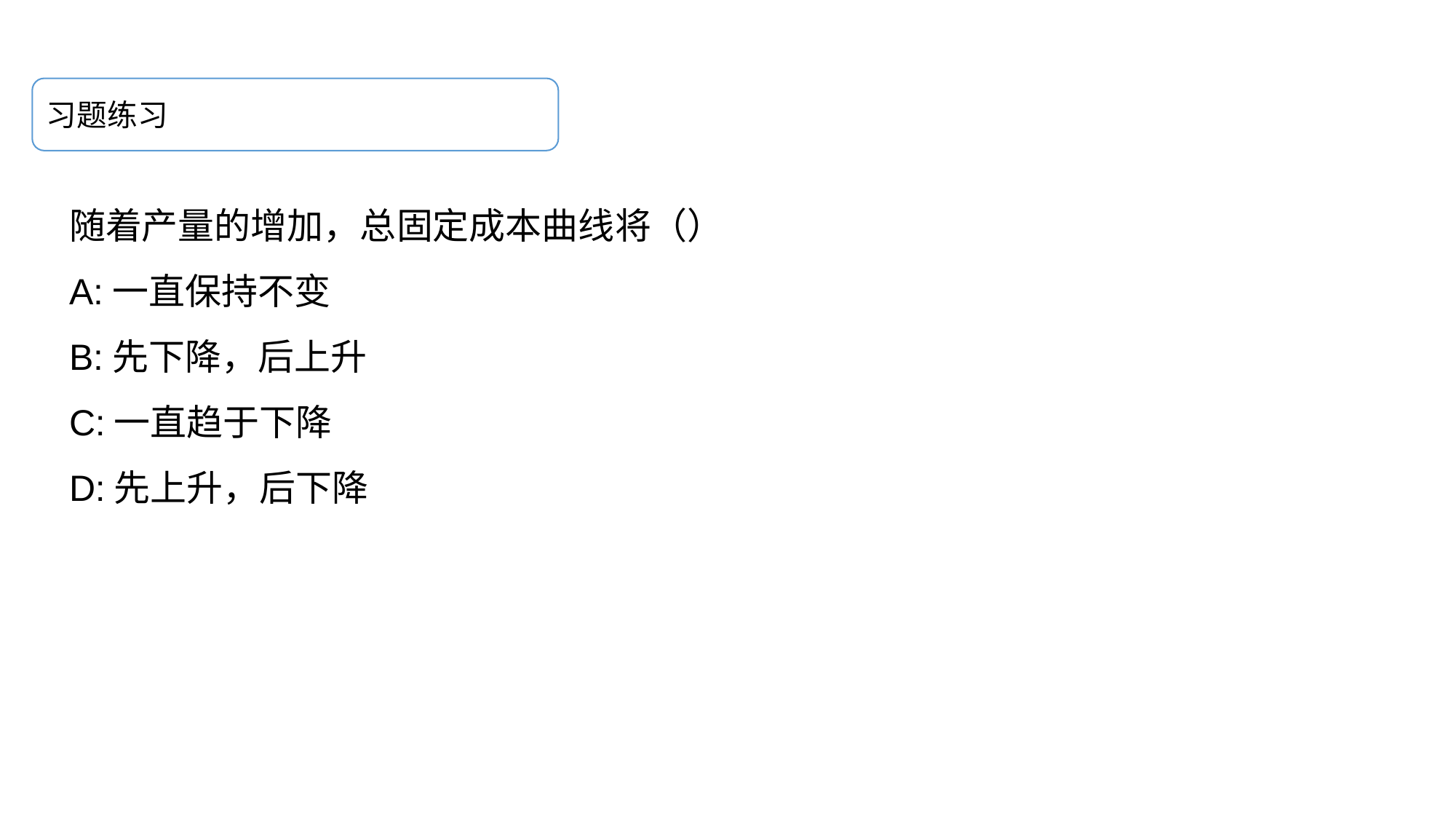

习题练习
随着产量的增加，总固定成本曲线将（）
A:一直保持不变
B:先下降，后上升
C:一直趋于下降
D:先上升，后下降